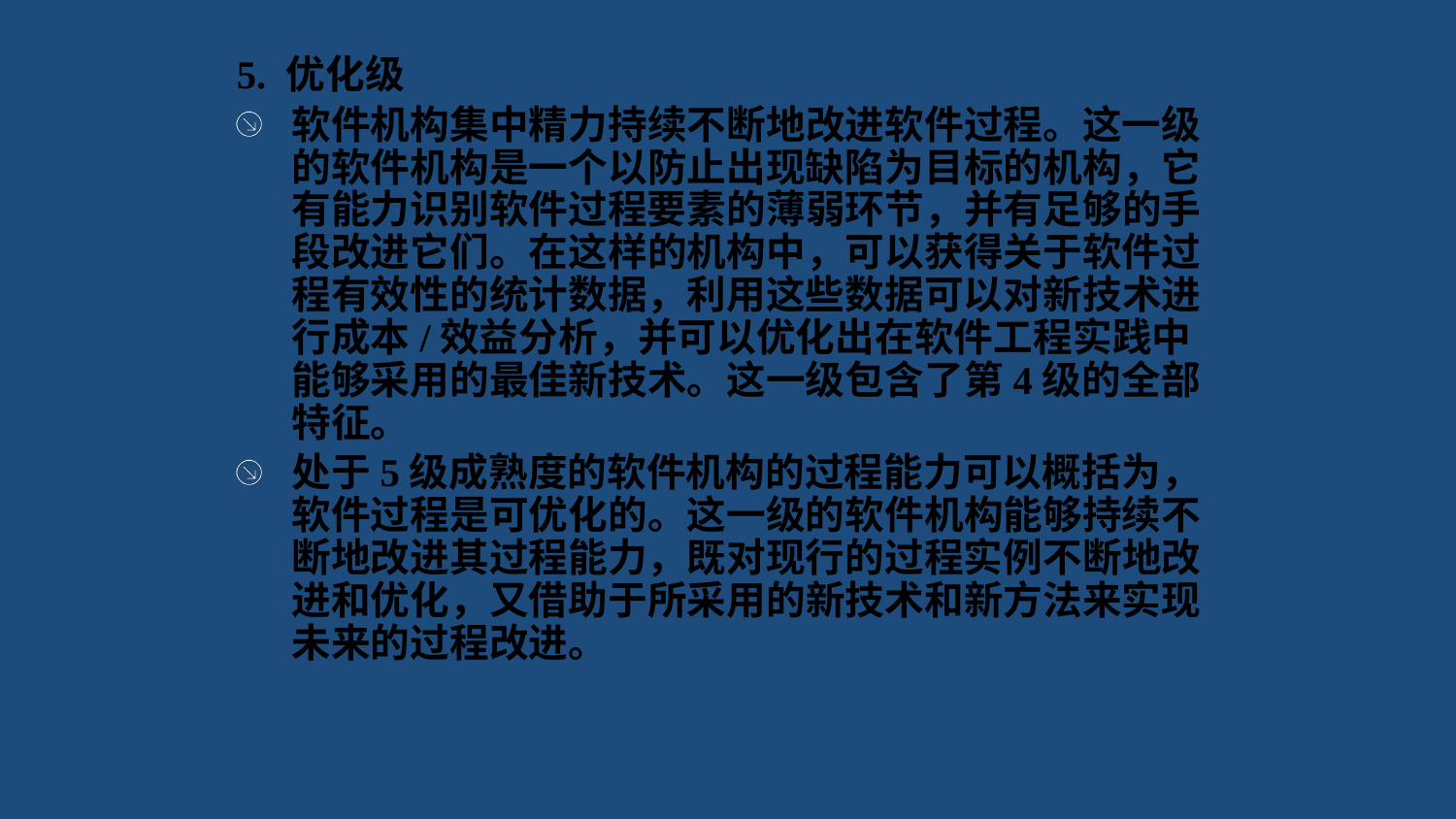

5. 优化级
软件机构集中精力持续不断地改进软件过程。这一级的软件机构是一个以防止出现缺陷为目标的机构，它有能力识别软件过程要素的薄弱环节，并有足够的手段改进它们。在这样的机构中，可以获得关于软件过程有效性的统计数据，利用这些数据可以对新技术进行成本/效益分析，并可以优化出在软件工程实践中能够采用的最佳新技术。这一级包含了第4级的全部特征。
处于5级成熟度的软件机构的过程能力可以概括为，软件过程是可优化的。这一级的软件机构能够持续不断地改进其过程能力，既对现行的过程实例不断地改进和优化，又借助于所采用的新技术和新方法来实现未来的过程改进。